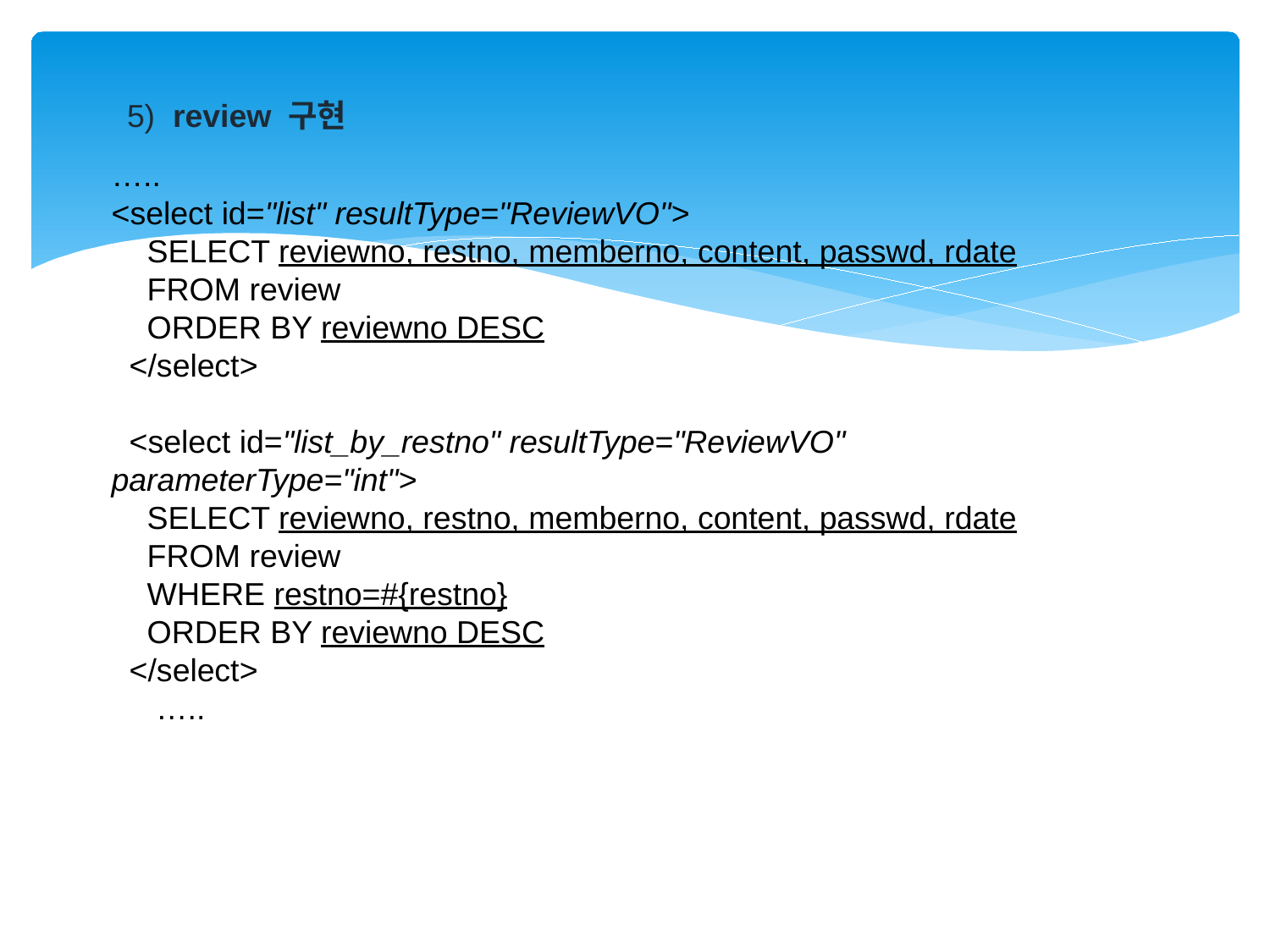

5)  review 구현
…..
<select id="list" resultType="ReviewVO">
    SELECT reviewno, restno, memberno, content, passwd, rdate
    FROM review
    ORDER BY reviewno DESC
  </select>

  <select id="list_by_restno" resultType="ReviewVO" parameterType="int">
    SELECT reviewno, restno, memberno, content, passwd, rdate
    FROM review
    WHERE restno=#{restno}
    ORDER BY reviewno DESC
  </select>
     …..